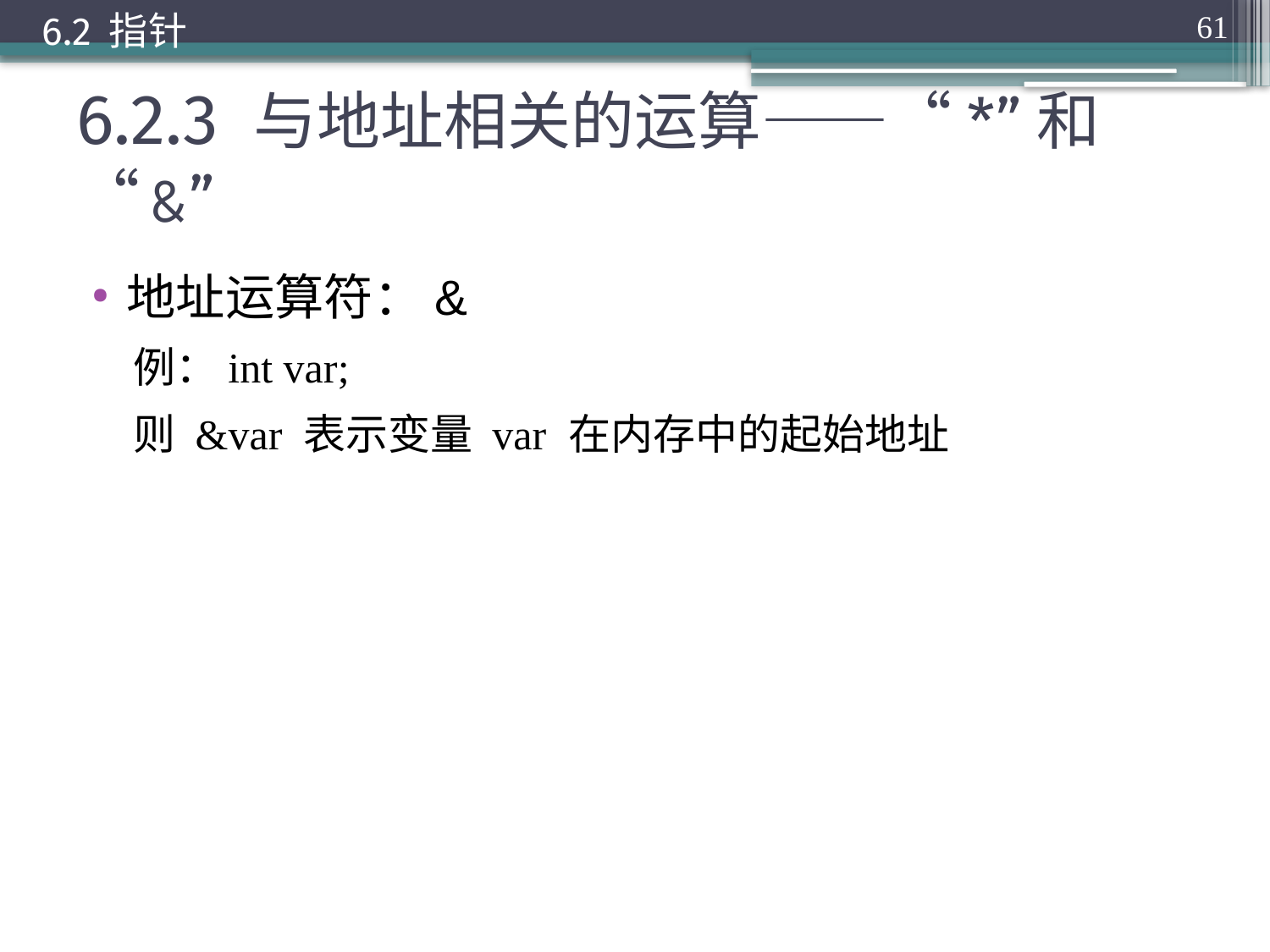

6.2 指针
61
# 6.2.3 与地址相关的运算——“*”和“&”
地址运算符：&
例：int var;
则 &var 表示变量 var 在内存中的起始地址